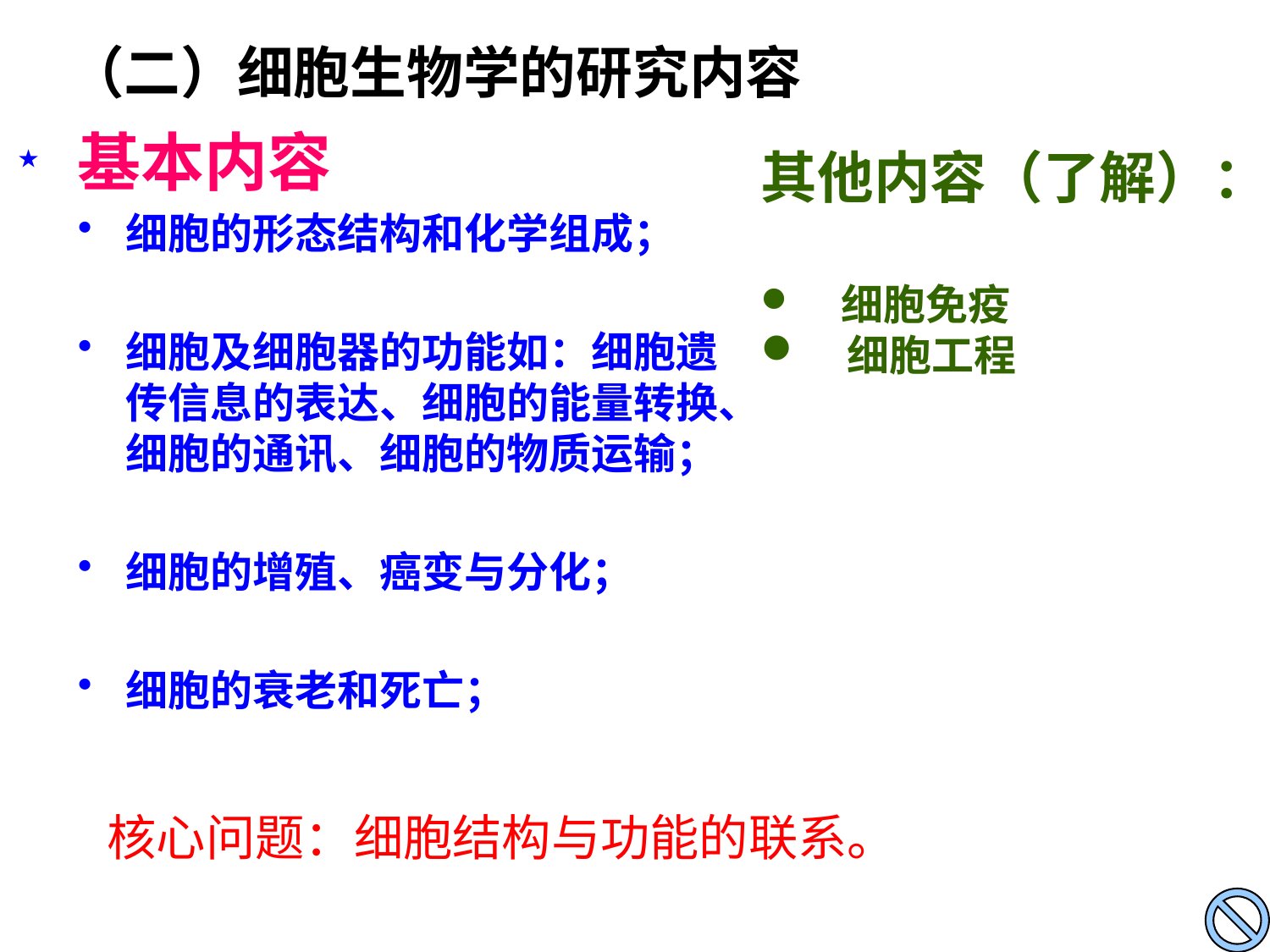

# （二）细胞生物学的研究内容
基本内容
细胞的形态结构和化学组成；

细胞及细胞器的功能如：细胞遗传信息的表达、细胞的能量转换、细胞的通讯、细胞的物质运输；

细胞的增殖、癌变与分化；

细胞的衰老和死亡；
★
其他内容（了解）：

   细胞免疫
   细胞工程
核心问题：细胞结构与功能的联系。